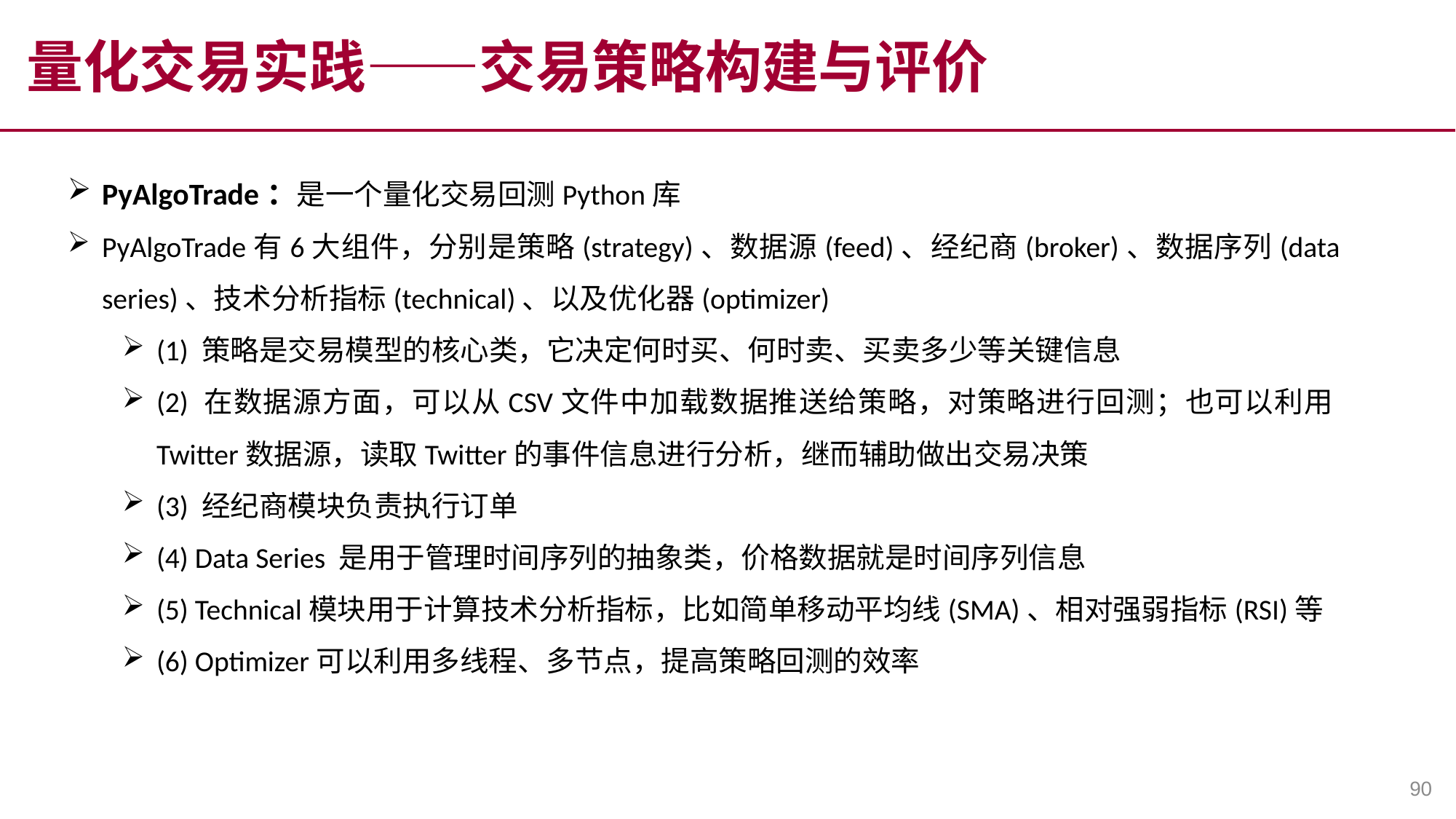

量化交易实践——交易策略构建与评价
PyAlgoTrade：是一个量化交易回测Python库
PyAlgoTrade有6大组件，分别是策略(strategy)、数据源(feed)、经纪商(broker)、数据序列(data series)、技术分析指标(technical)、以及优化器(optimizer)
(1) 策略是交易模型的核心类，它决定何时买、何时卖、买卖多少等关键信息
(2) 在数据源方面，可以从CSV文件中加载数据推送给策略，对策略进行回测；也可以利用Twitter数据源，读取Twitter的事件信息进行分析，继而辅助做出交易决策
(3) 经纪商模块负责执行订单
(4) Data Series 是用于管理时间序列的抽象类，价格数据就是时间序列信息
(5) Technical模块用于计算技术分析指标，比如简单移动平均线(SMA)、相对强弱指标(RSI)等
(6) Optimizer可以利用多线程、多节点，提高策略回测的效率
90